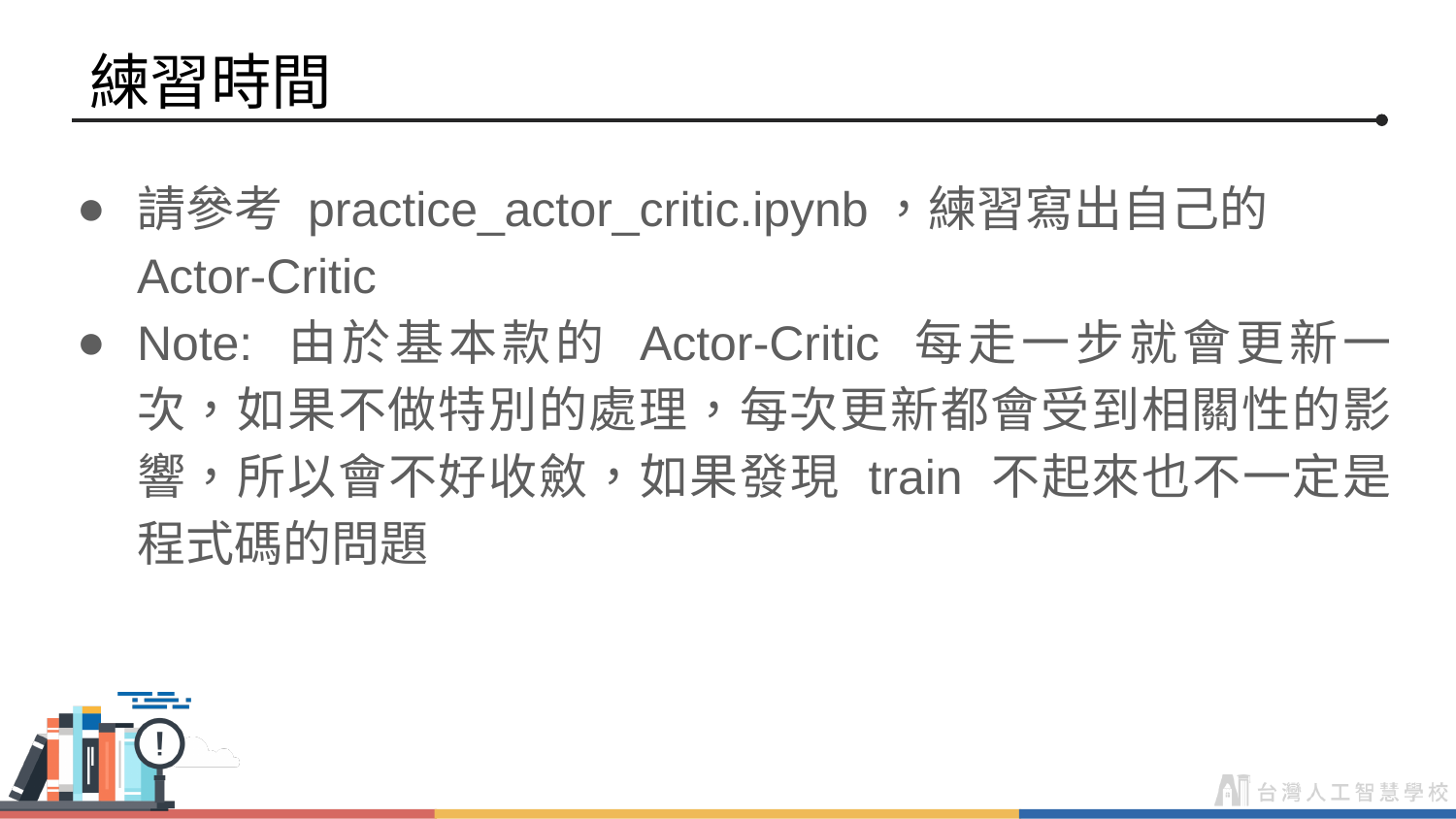

# 練習時間
請參考 practice_actor_critic.ipynb，練習寫出自己的 Actor-Critic
Note: 由於基本款的 Actor-Critic 每走一步就會更新一次，如果不做特別的處理，每次更新都會受到相關性的影響，所以會不好收斂，如果發現 train 不起來也不一定是程式碼的問題